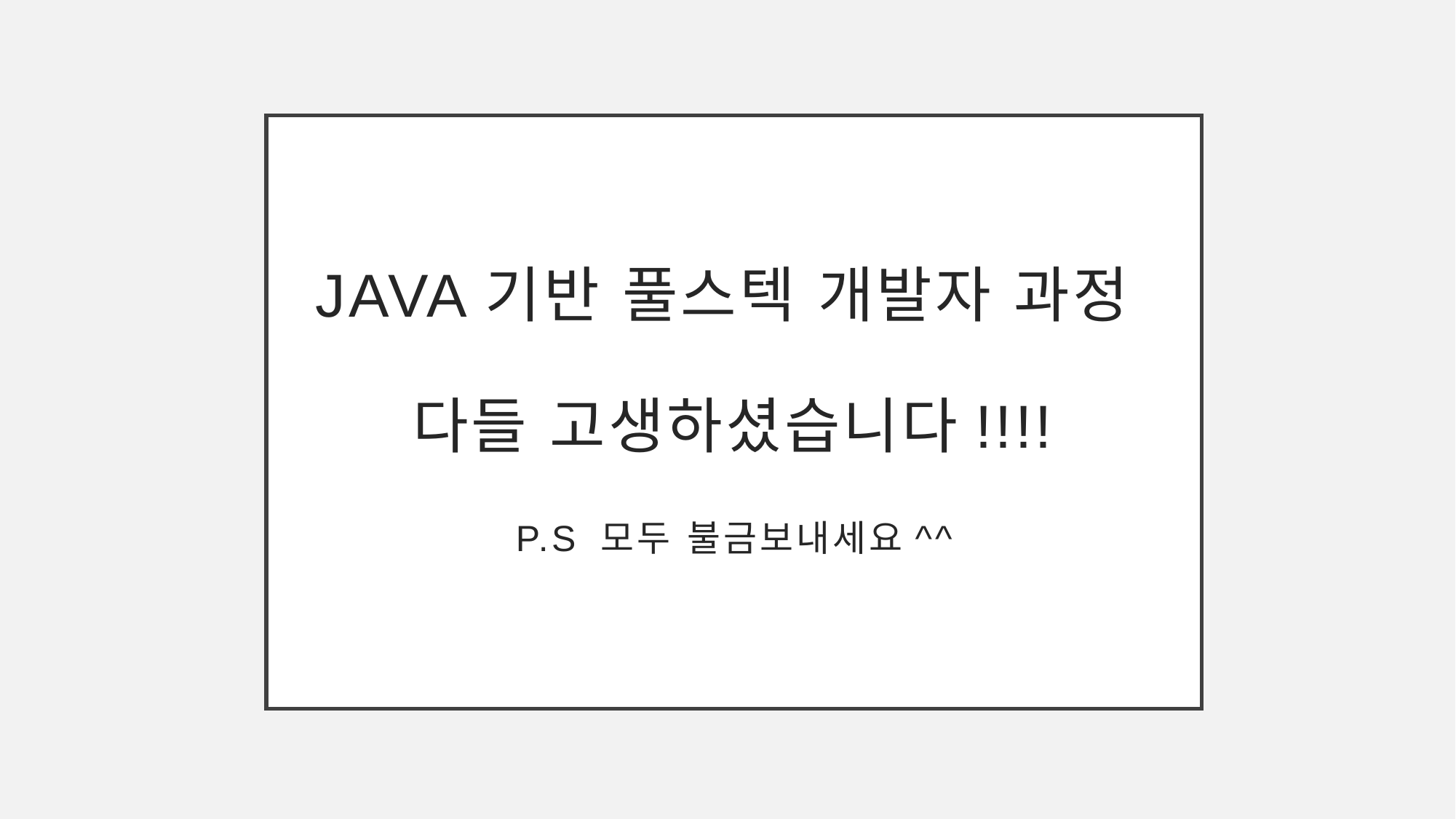

# Java기반 풀스텍 개발자 과정 다들 고생하셨습니다!!!! P.s 모두 불금보내세요^^